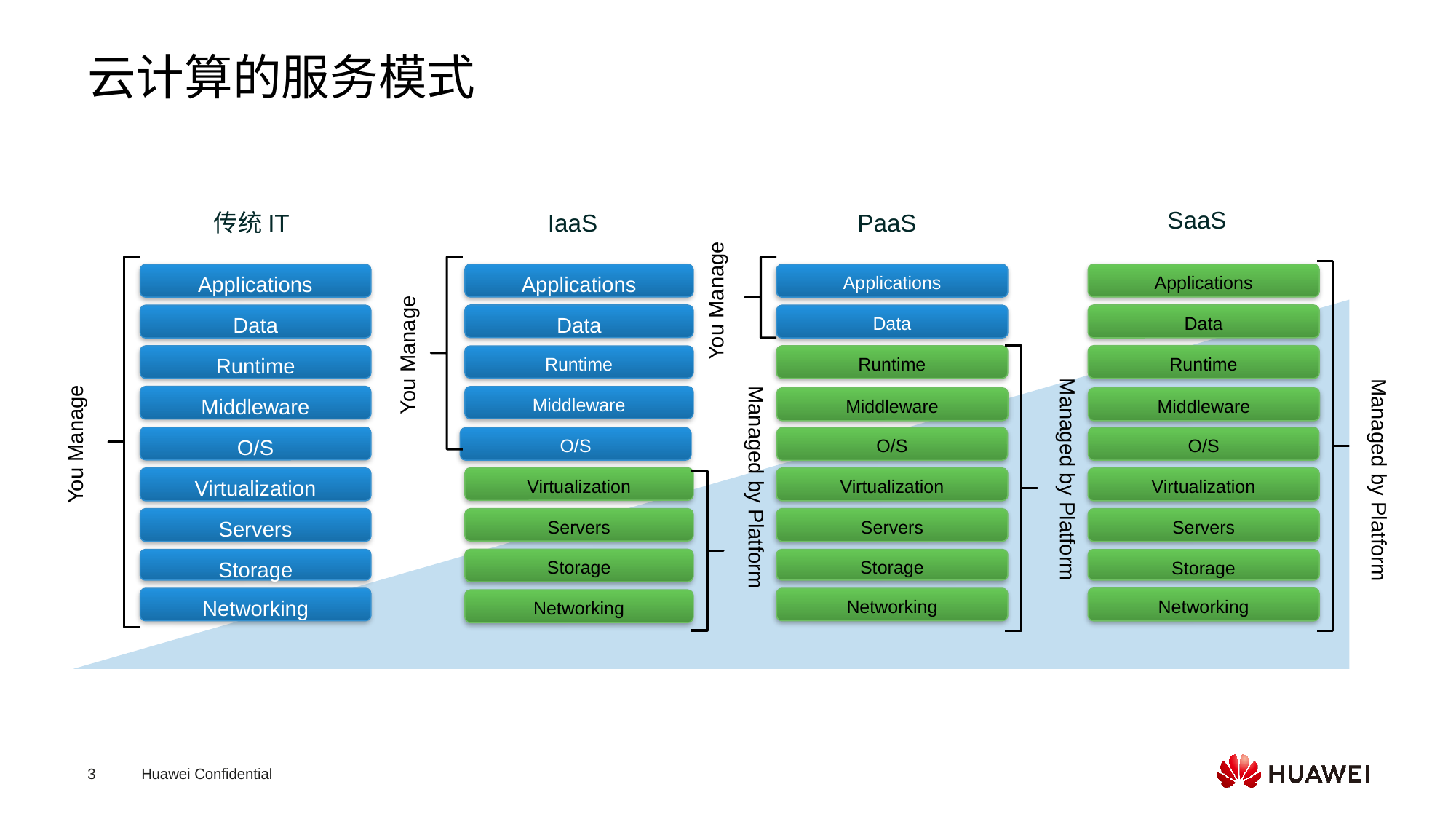

# 云计算的服务模式
   SaaS
Applications
Data
Runtime
Middleware
Virtualization
Servers
Storage
Networking

Managed by Platform
O/S
   IaaS

Applications
Data
Runtime
Middleware
Virtualization
Servers
Storage
Networking
You Manage
Managed by Platform
O/S

   传统IT

Applications
Data
Runtime
Middleware
O/S
Virtualization
Servers
Storage
Networking
You Manage
   PaaS
You Manage

Applications
Data
Runtime
Middleware
Virtualization
Servers
Storage
Networking

Managed by Platform
O/S